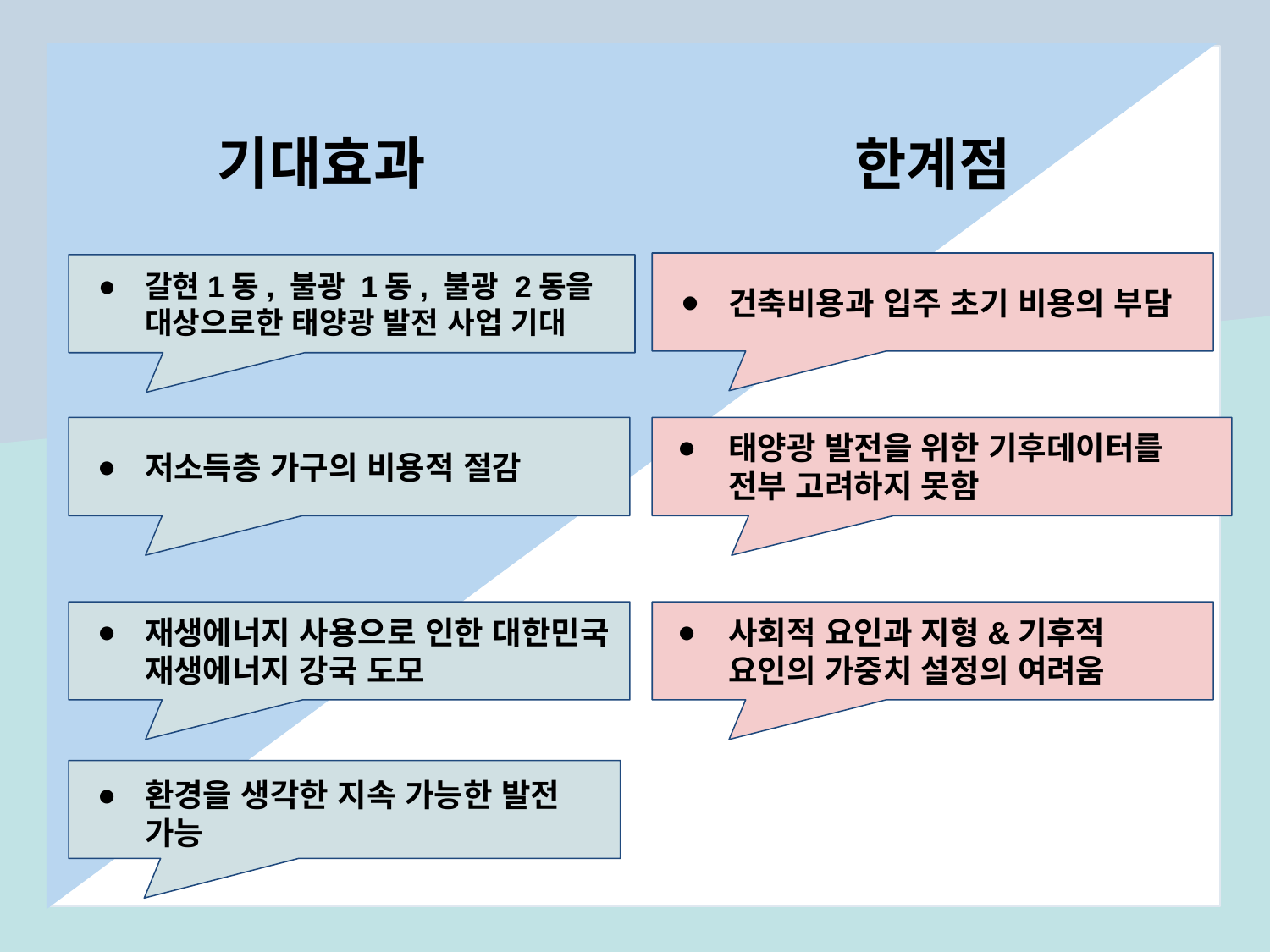

기대효과

한계점

건축비용과 입주 초기 비용의 부담
갈현1동, 불광 1동, 불광 2동을 대상으로한 태양광 발전 사업 기대
저소득층 가구의 비용적 절감
태양광 발전을 위한 기후데이터를 전부 고려하지 못함
재생에너지 사용으로 인한 대한민국 재생에너지 강국 도모
사회적 요인과 지형&기후적 요인의 가중치 설정의 여려움

환경을 생각한 지속 가능한 발전 가능